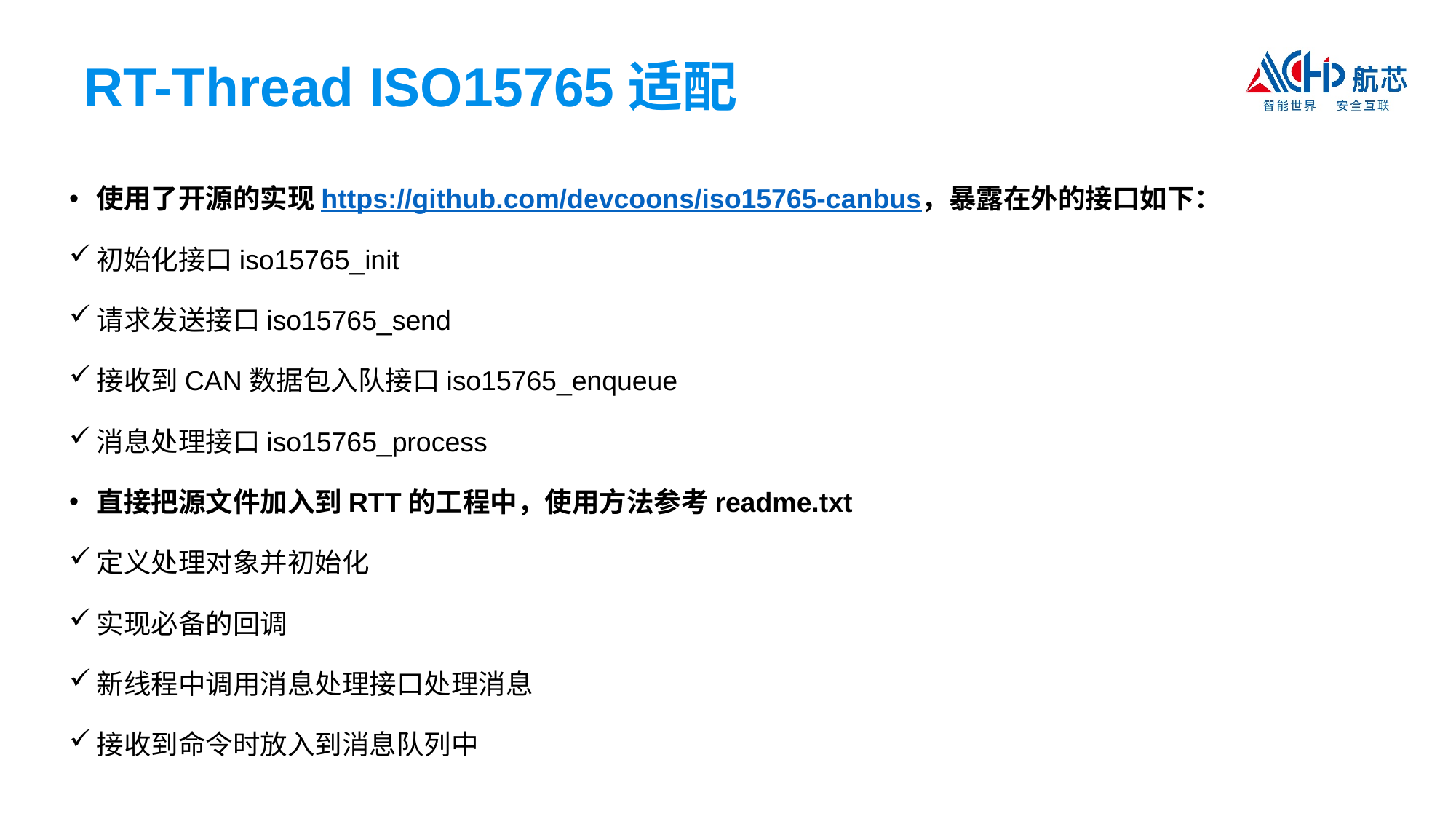

RT-Thread ISO15765适配
使用了开源的实现https://github.com/devcoons/iso15765-canbus，暴露在外的接口如下：
初始化接口iso15765_init
请求发送接口iso15765_send
接收到CAN数据包入队接口iso15765_enqueue
消息处理接口iso15765_process
直接把源文件加入到RTT的工程中，使用方法参考readme.txt
定义处理对象并初始化
实现必备的回调
新线程中调用消息处理接口处理消息
接收到命令时放入到消息队列中